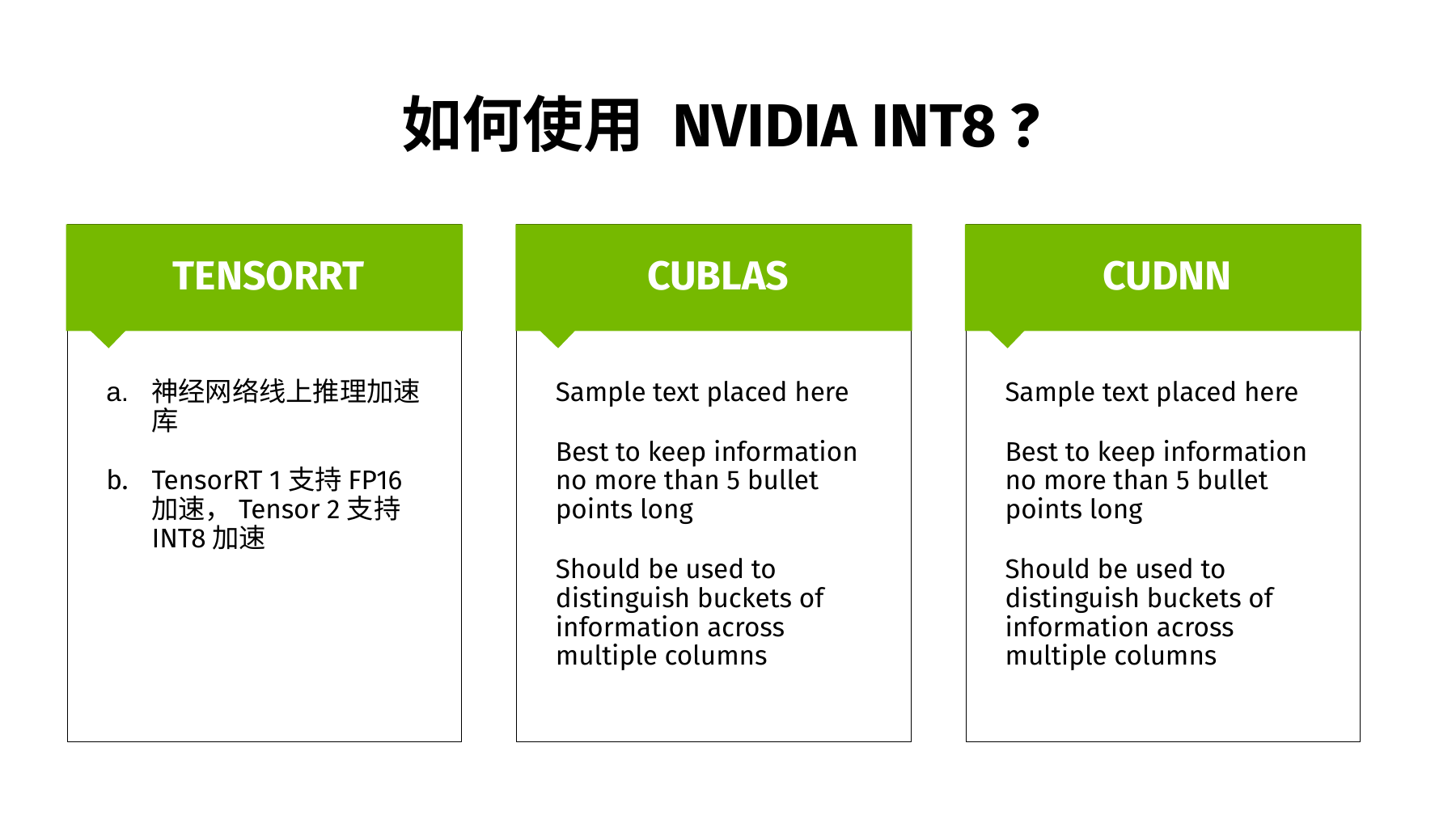

# 如何使用 NVIDIA INT8 ?

TensorRT

cublas

cudnn

神经网络线上推理加速库
TensorRT 1支持FP16加速，Tensor 2支持INT8加速
Sample text placed here
Best to keep information no more than 5 bullet points long
Should be used to distinguish buckets of information across multiple columns
Sample text placed here
Best to keep information no more than 5 bullet points long
Should be used to distinguish buckets of information across multiple columns